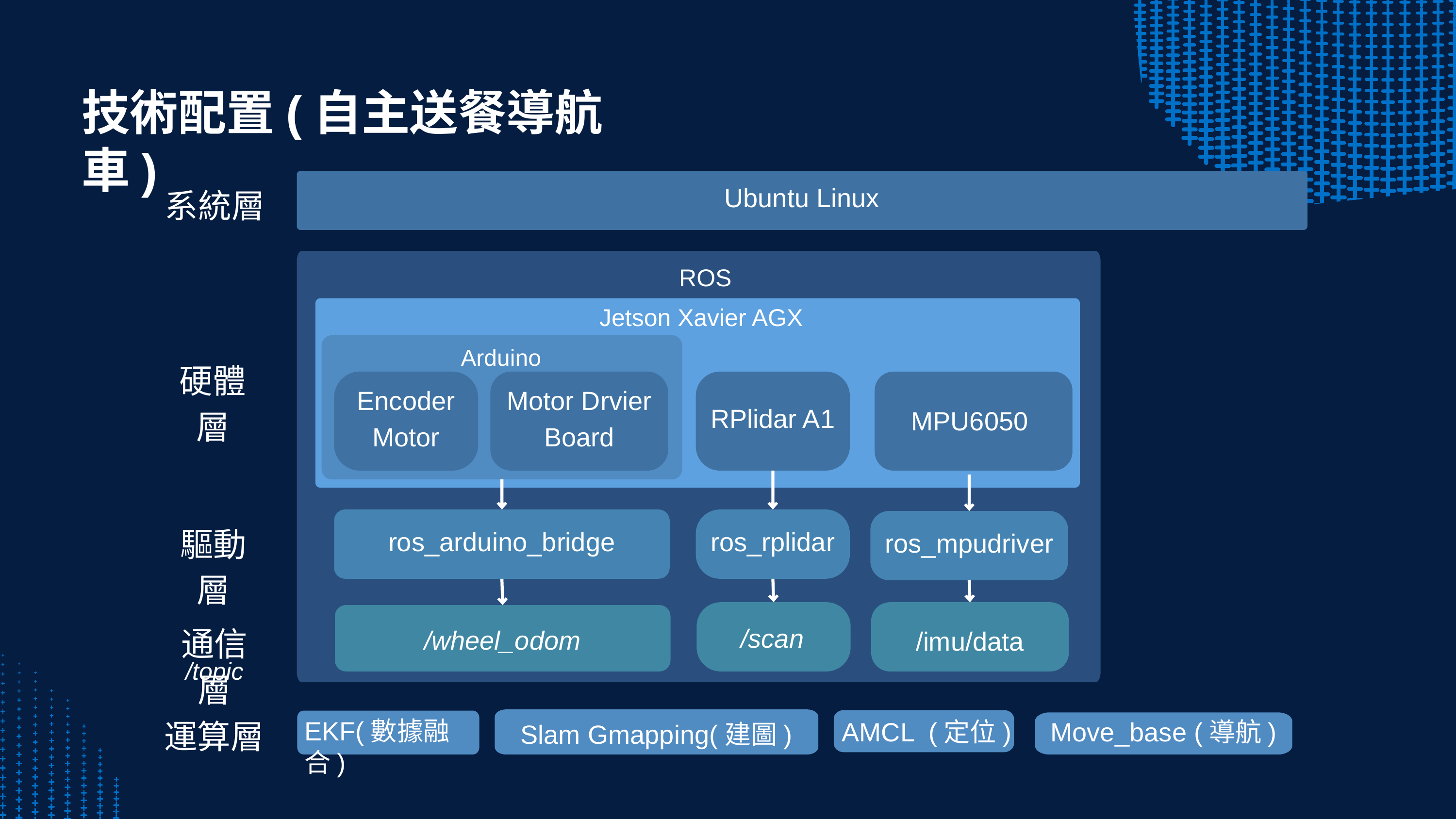

技術配置(自主送餐導航車)

Ubuntu Linux
系統層

ROS
Jetson Xavier AGX

Arduino
硬體層

Encoder
Motor

Motor Drvier Board

RPlidar A1

MPU6050

ros_arduino_bridge

ros_rplidar

ros_mpudriver
驅動層

/scan

/imu/data

/wheel_odom

通信層
/topic
Move_base (導航)

AMCL  (定位)

Slam Gmapping(建圖)
運算層

EKF(數據融合)